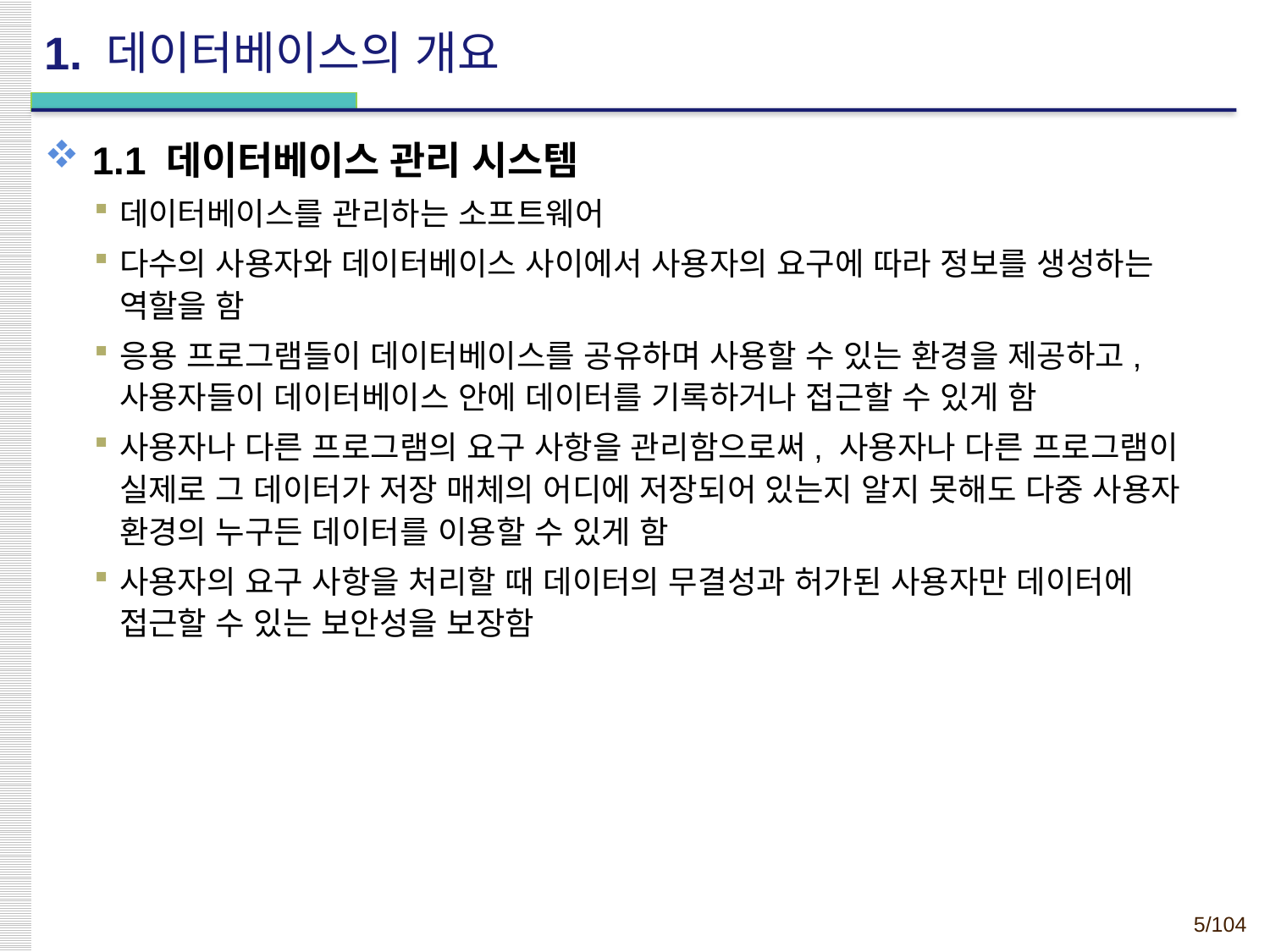

# 1. 데이터베이스의 개요
1.1 데이터베이스 관리 시스템
데이터베이스를 관리하는 소프트웨어
다수의 사용자와 데이터베이스 사이에서 사용자의 요구에 따라 정보를 생성하는 역할을 함
응용 프로그램들이 데이터베이스를 공유하며 사용할 수 있는 환경을 제공하고, 사용자들이 데이터베이스 안에 데이터를 기록하거나 접근할 수 있게 함
사용자나 다른 프로그램의 요구 사항을 관리함으로써, 사용자나 다른 프로그램이 실제로 그 데이터가 저장 매체의 어디에 저장되어 있는지 알지 못해도 다중 사용자 환경의 누구든 데이터를 이용할 수 있게 함
사용자의 요구 사항을 처리할 때 데이터의 무결성과 허가된 사용자만 데이터에 접근할 수 있는 보안성을 보장함